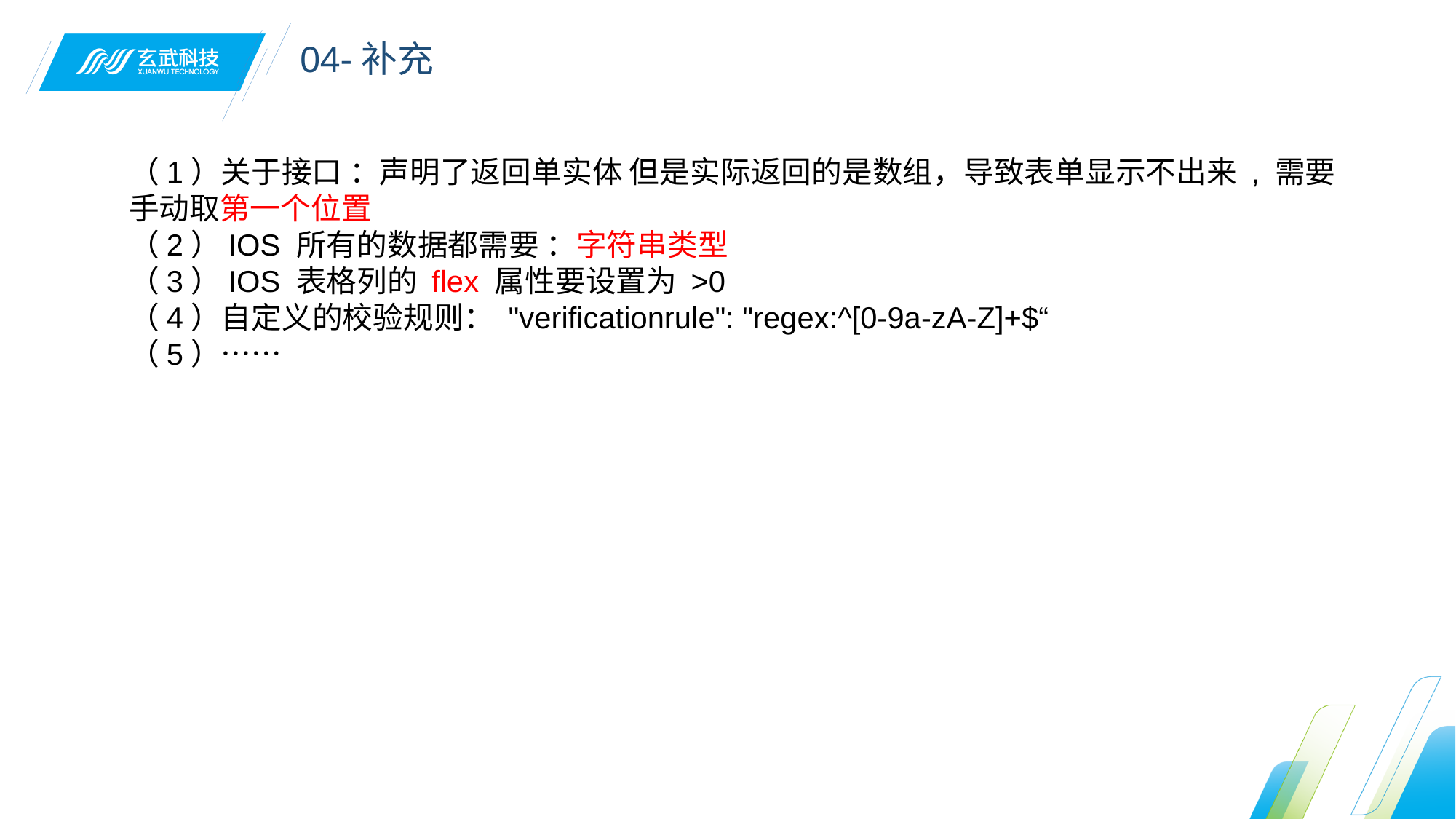

04-补充
（1）关于接口 ：声明了返回单实体 但是实际返回的是数组，导致表单显示不出来 , 需要手动取第一个位置
（2）IOS 所有的数据都需要 ：字符串类型
（3）IOS 表格列的 flex 属性要设置为 >0
（4）自定义的校验规则： "verificationrule": "regex:^[0-9a-zA-Z]+$“
（5）……